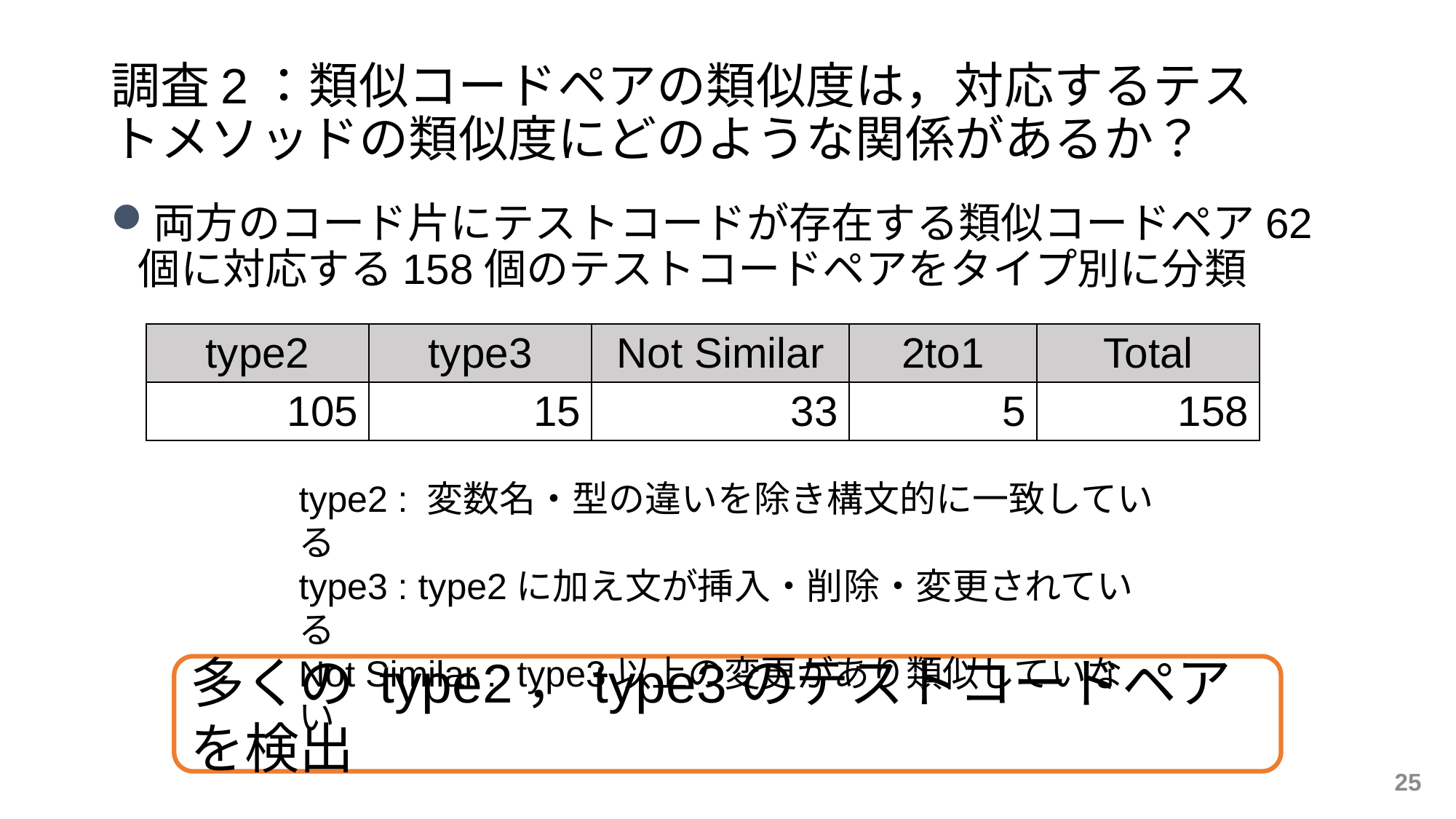

# 調査2：類似コードペアの類似度は，対応するテストメソッドの類似度にどのような関係があるか？
両方のコード片にテストコードが存在する類似コードペア62個に対応する158個のテストコードペアをタイプ別に分類

| type2 | type3 | Not Similar | 2to1 | Total |
| --- | --- | --- | --- | --- |
| 105 | 15 | 33 | 5 | 158 |
type2 : 変数名・型の違いを除き構文的に一致している
type3 : type2に加え文が挿入・削除・変更されている
Not Similar :  type3以上の変更があり類似していない
多くの type2，type3のテストコードペアを検出
25